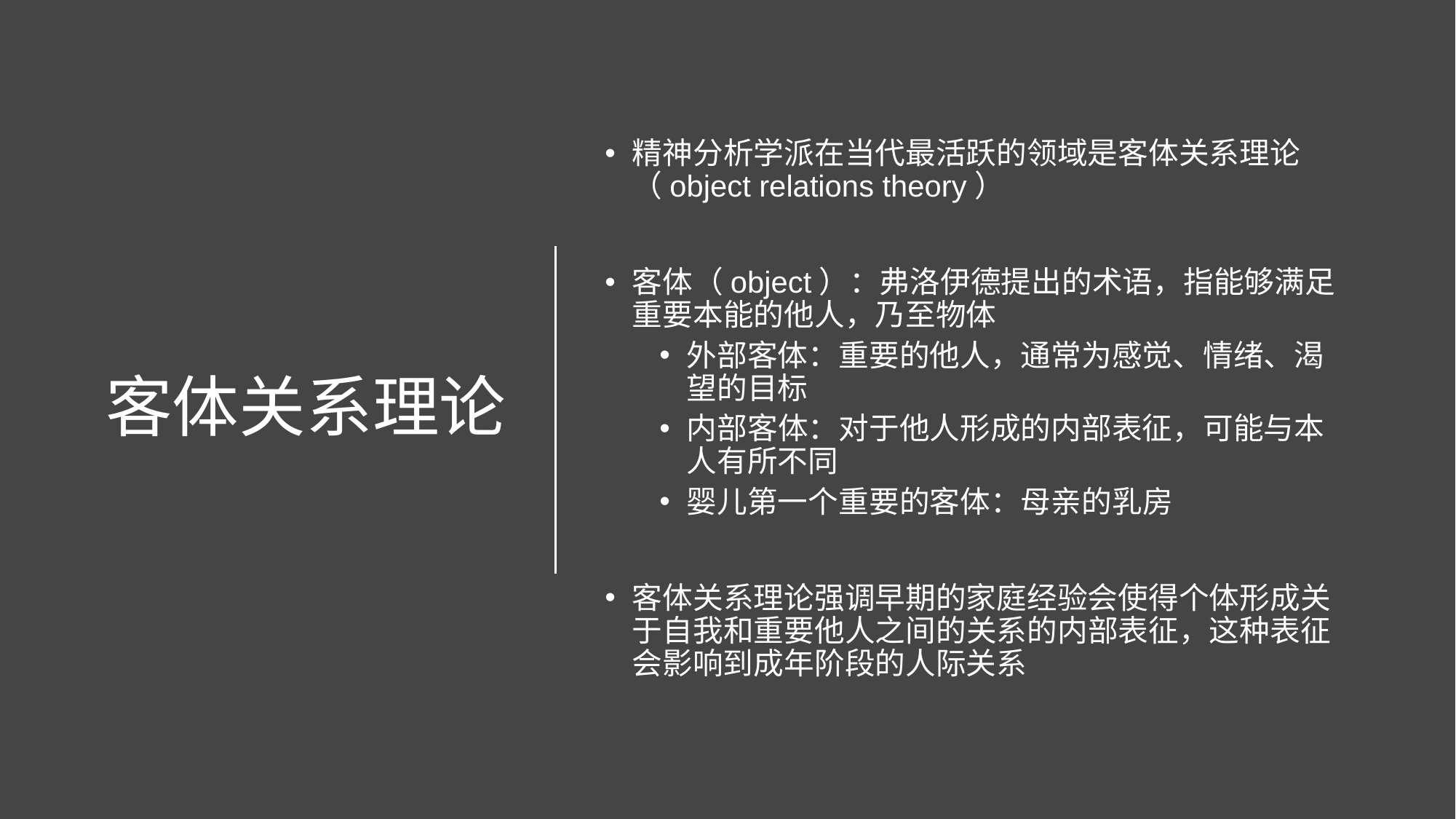

# 客体关系理论
精神分析学派在当代最活跃的领域是客体关系理论（object relations theory）

客体（object）：弗洛伊德提出的术语，指能够满足重要本能的他人，乃至物体
外部客体：重要的他人，通常为感觉、情绪、渴望的目标
内部客体：对于他人形成的内部表征，可能与本人有所不同
婴儿第一个重要的客体：母亲的乳房

客体关系理论强调早期的家庭经验会使得个体形成关于自我和重要他人之间的关系的内部表征，这种表征会影响到成年阶段的人际关系